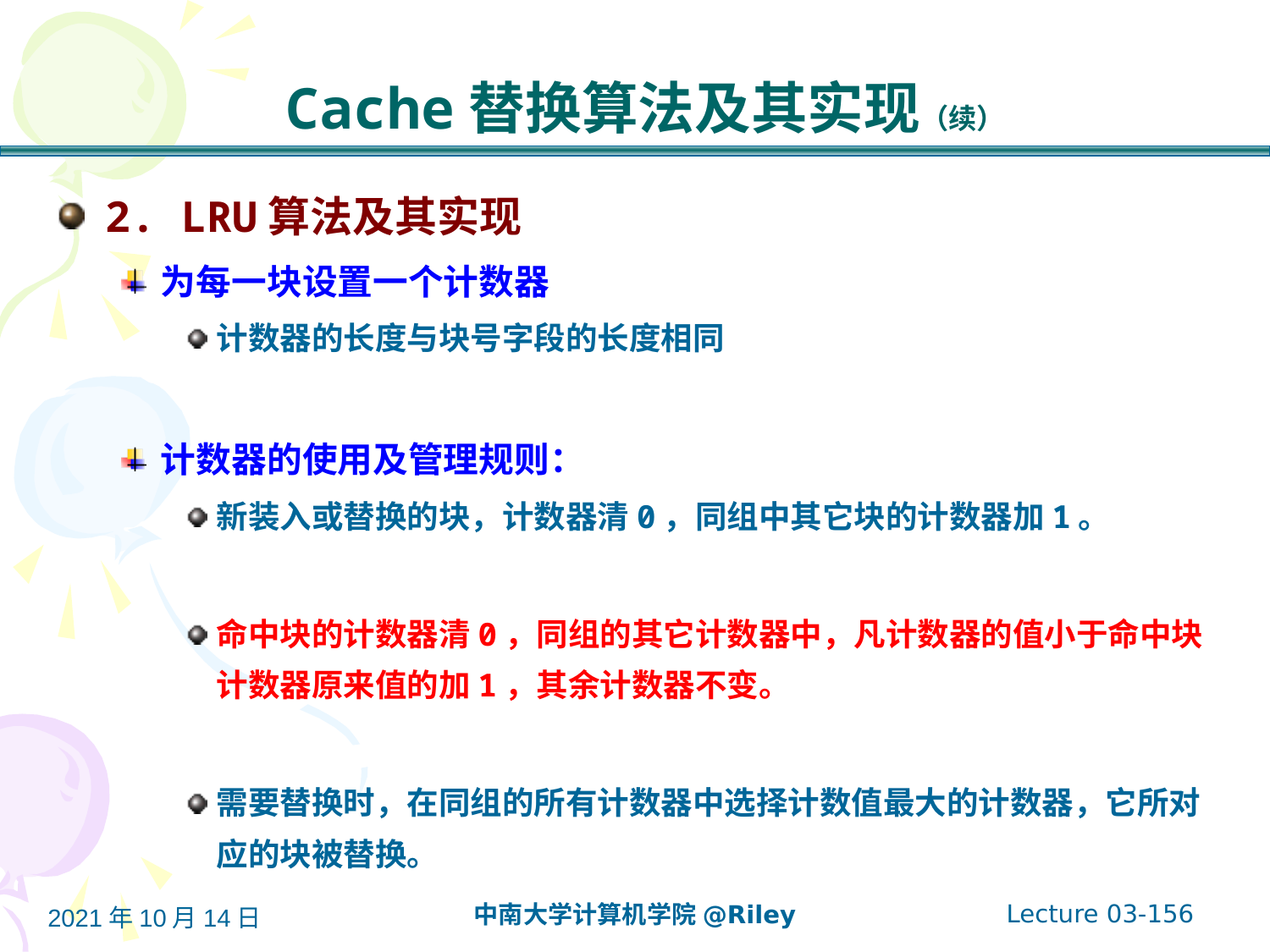

# Cache替换算法及其实现（续）
2. LRU算法及其实现
为每一块设置一个计数器
计数器的长度与块号字段的长度相同

计数器的使用及管理规则：
新装入或替换的块，计数器清0，同组中其它块的计数器加1。

命中块的计数器清0，同组的其它计数器中，凡计数器的值小于命中块计数器原来值的加1，其余计数器不变。

需要替换时，在同组的所有计数器中选择计数值最大的计数器，它所对应的块被替换。
Lecture 03-156
中南大学计算机学院@Riley
2021年10月14日